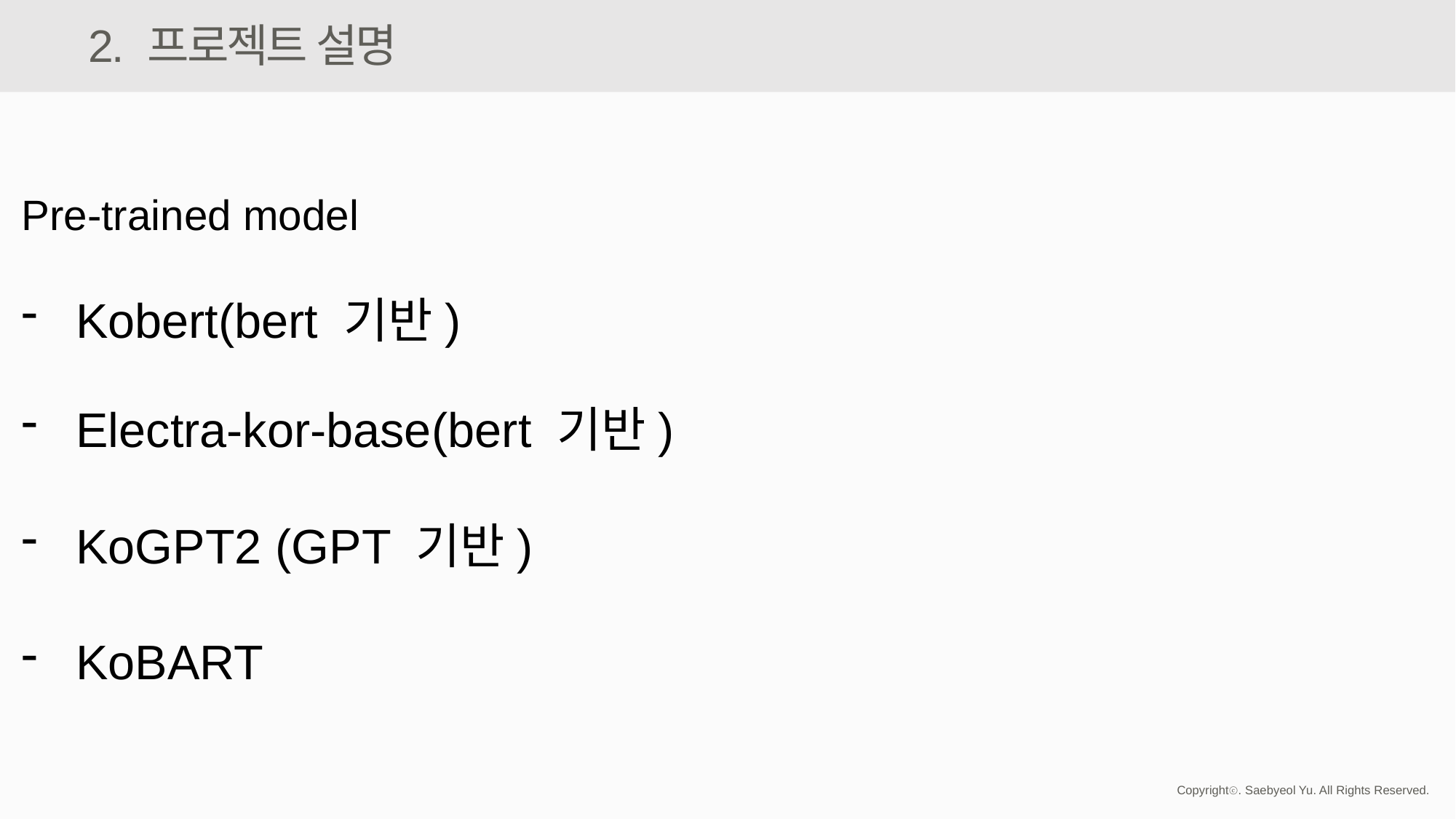

2. 프로젝트 설명
Pre-trained model

Kobert(bert 기반)

Electra-kor-base(bert 기반)

KoGPT2 (GPT 기반)

KoBART